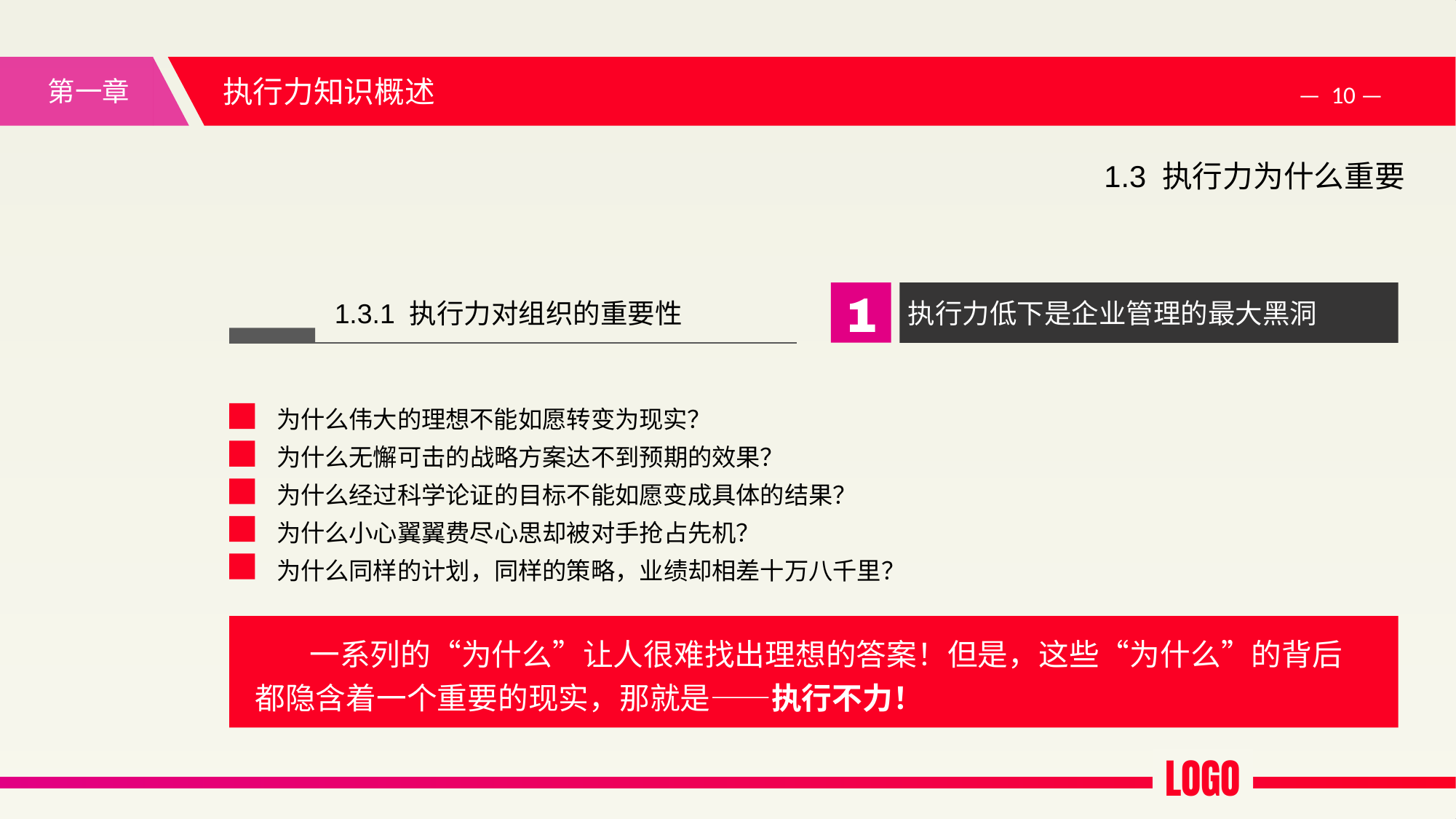

1.3 执行力为什么重要
1
执行力低下是企业管理的最大黑洞
1.3.1 执行力对组织的重要性

为什么伟大的理想不能如愿转变为现实？
为什么无懈可击的战略方案达不到预期的效果？
为什么经过科学论证的目标不能如愿变成具体的结果？
为什么小心翼翼费尽心思却被对手抢占先机？
为什么同样的计划，同样的策略，业绩却相差十万八千里？

一系列的“为什么”让人很难找出理想的答案！但是，这些“为什么”的背后都隐含着一个重要的现实，那就是——执行不力！